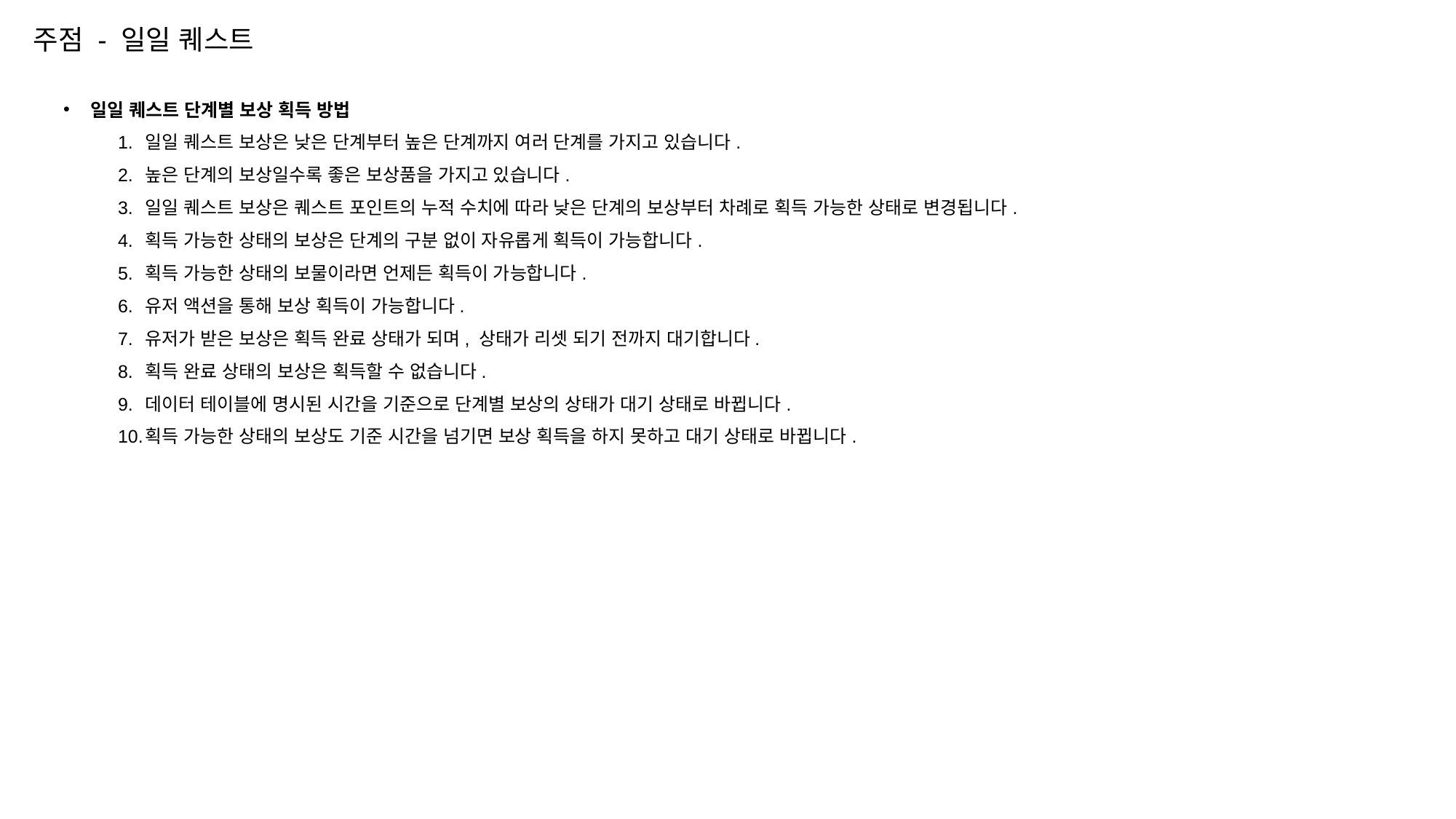

주점 - 일일 퀘스트
일일 퀘스트 단계별 보상 획득 방법
일일 퀘스트 보상은 낮은 단계부터 높은 단계까지 여러 단계를 가지고 있습니다.
높은 단계의 보상일수록 좋은 보상품을 가지고 있습니다.
일일 퀘스트 보상은 퀘스트 포인트의 누적 수치에 따라 낮은 단계의 보상부터 차례로 획득 가능한 상태로 변경됩니다.
획득 가능한 상태의 보상은 단계의 구분 없이 자유롭게 획득이 가능합니다.
획득 가능한 상태의 보물이라면 언제든 획득이 가능합니다.
유저 액션을 통해 보상 획득이 가능합니다.
유저가 받은 보상은 획득 완료 상태가 되며, 상태가 리셋 되기 전까지 대기합니다.
획득 완료 상태의 보상은 획득할 수 없습니다.
데이터 테이블에 명시된 시간을 기준으로 단계별 보상의 상태가 대기 상태로 바뀝니다.
획득 가능한 상태의 보상도 기준 시간을 넘기면 보상 획득을 하지 못하고 대기 상태로 바뀝니다.